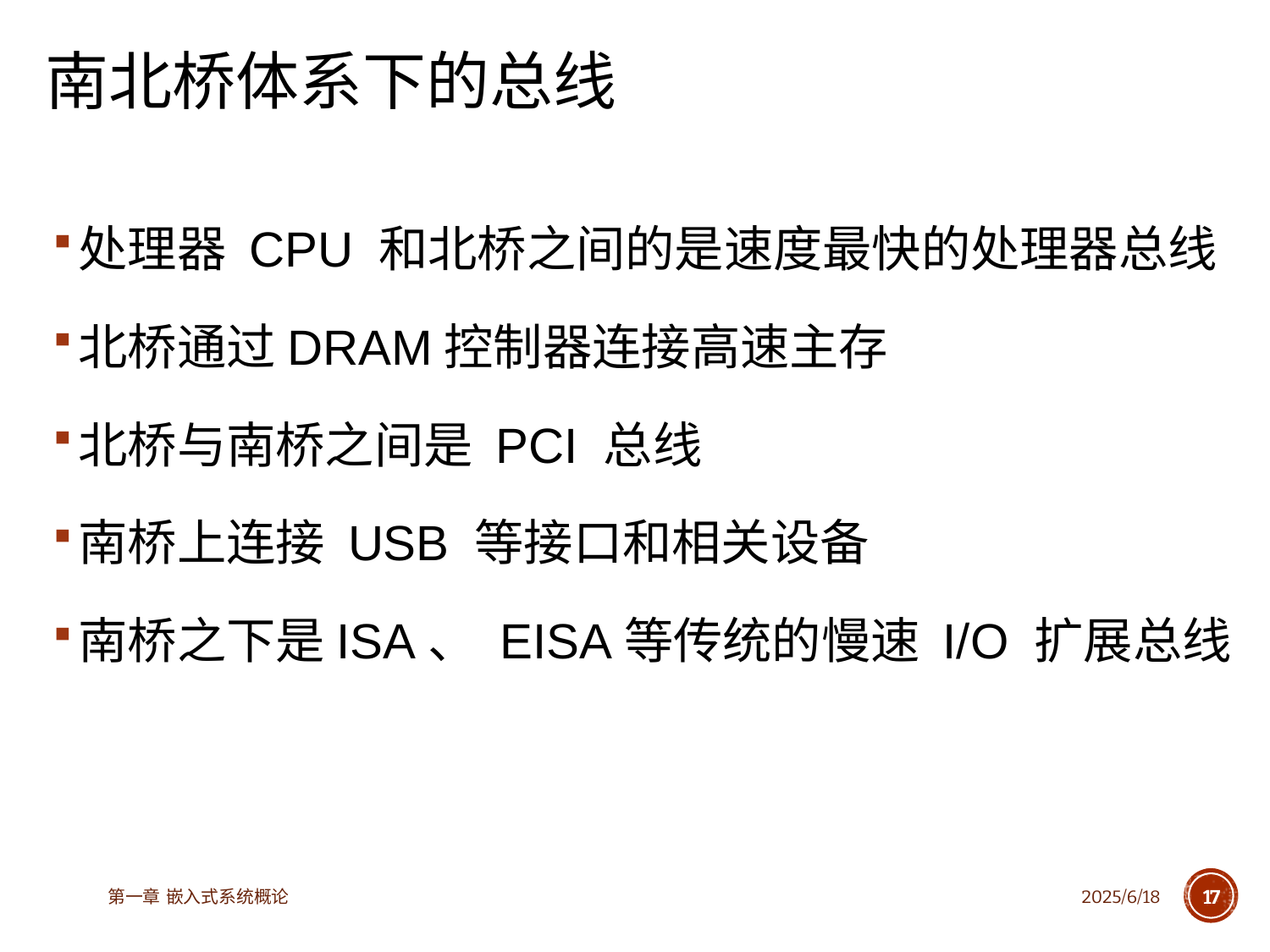

# 南北桥体系下的总线
处理器 CPU 和北桥之间的是速度最快的处理器总线
北桥通过DRAM控制器连接高速主存
北桥与南桥之间是 PCI 总线
南桥上连接 USB 等接口和相关设备
南桥之下是ISA、 EISA等传统的慢速 I/O 扩展总线
第一章 嵌入式系统概论
2025/6/18
17